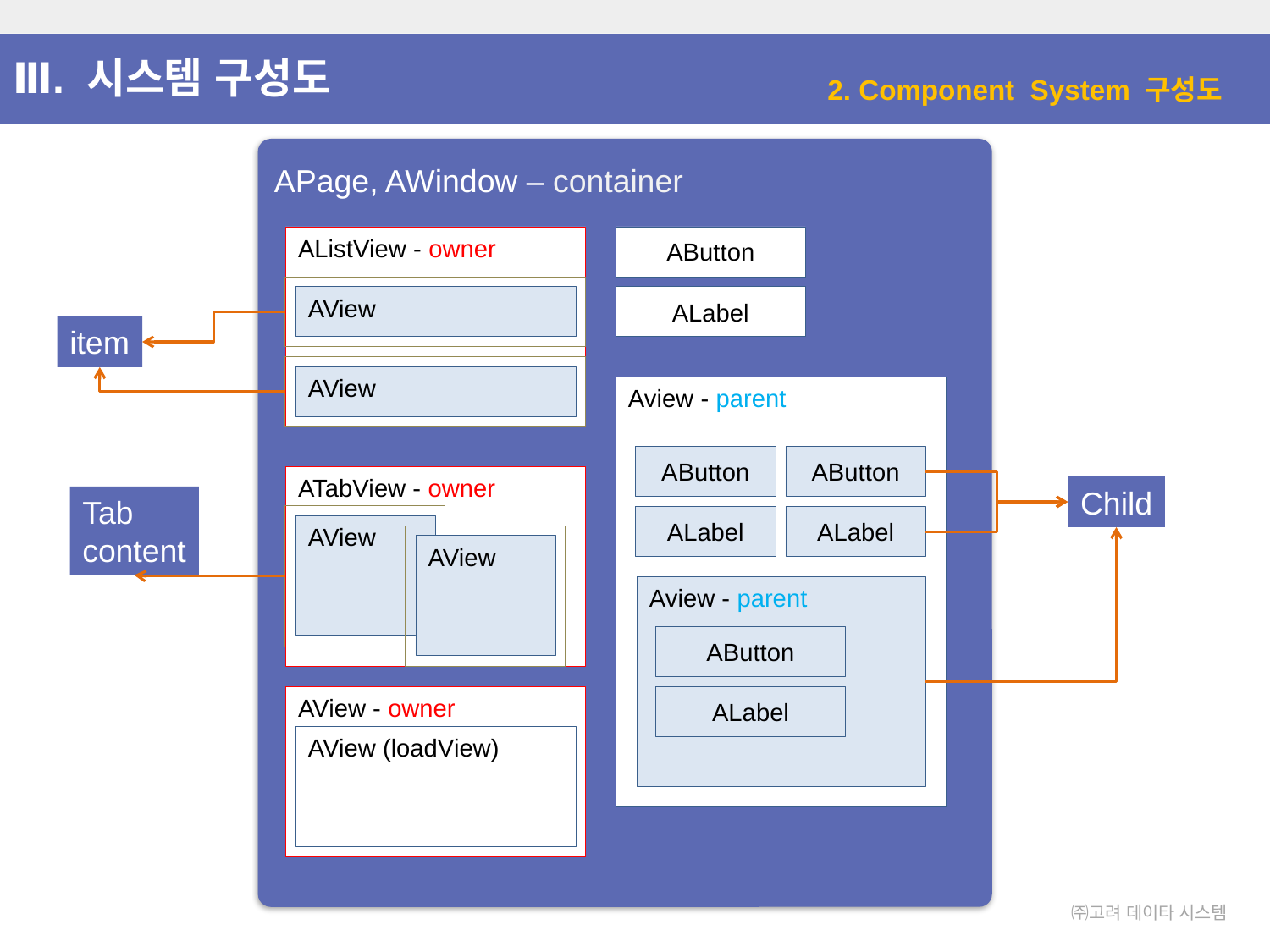

Ⅲ. 시스템 구성도

2. Component  System 구성도
APage, AWindow – container

AListView - owner
AButton

AView
ALabel
item

AView
Aview - parent
AButton
AButton
ATabView - owner
Child
Tab
content

ALabel
ALabel
AView

AView
Aview - parent
AButton
AView - owner
AView (loadView)
ALabel